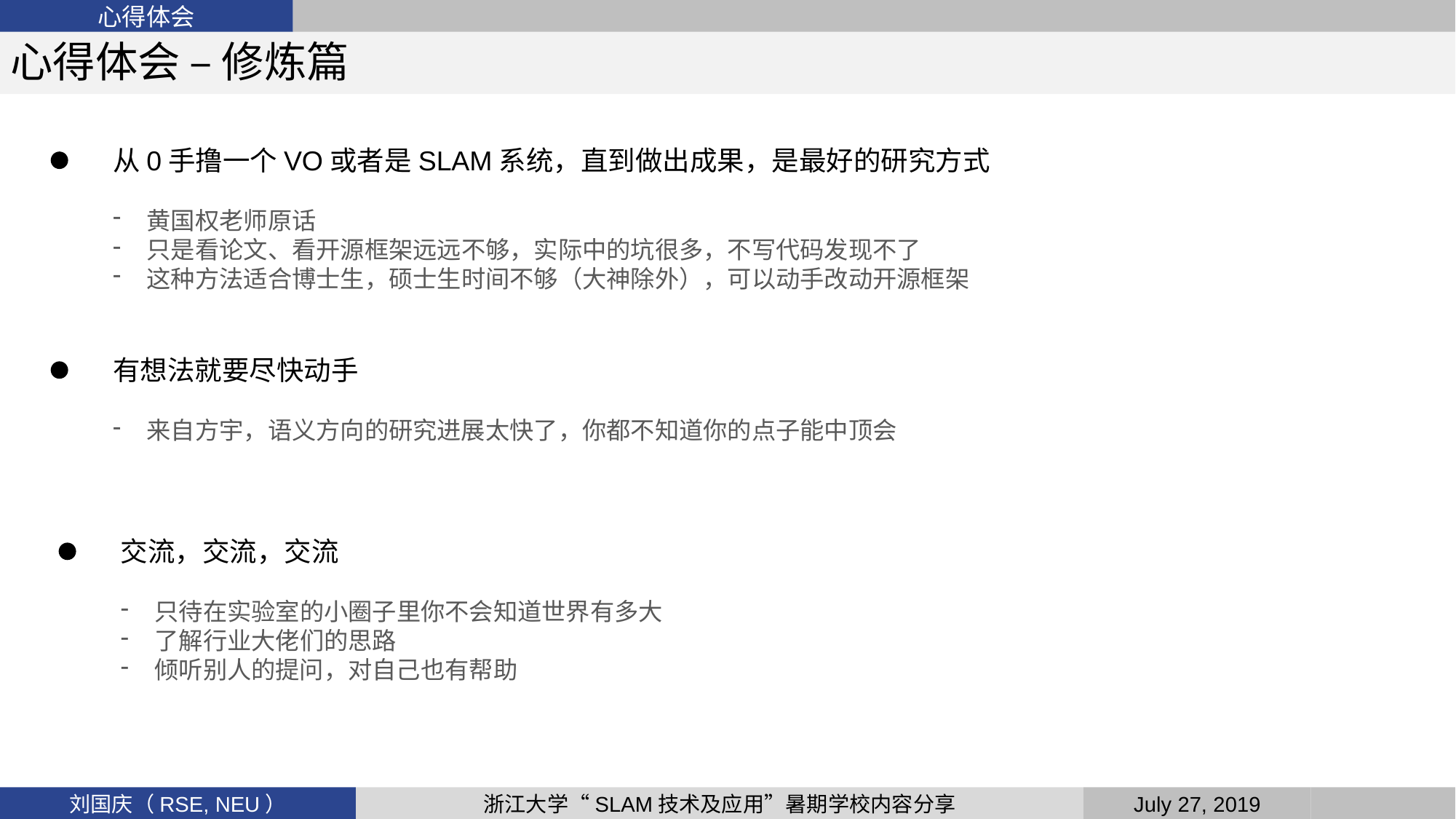

心得体会

心得体会 – 修炼篇

从0手撸一个VO或者是SLAM系统，直到做出成果，是最好的研究方式

黄国权老师原话
只是看论文、看开源框架远远不够，实际中的坑很多，不写代码发现不了
这种方法适合博士生，硕士生时间不够（大神除外），可以动手改动开源框架

有想法就要尽快动手

来自方宇，语义方向的研究进展太快了，你都不知道你的点子能中顶会

交流，交流，交流

只待在实验室的小圈子里你不会知道世界有多大
了解行业大佬们的思路
倾听别人的提问，对自己也有帮助

July 27, 2019
浙江大学“SLAM技术及应用”暑期学校内容分享
刘国庆（RSE, NEU）